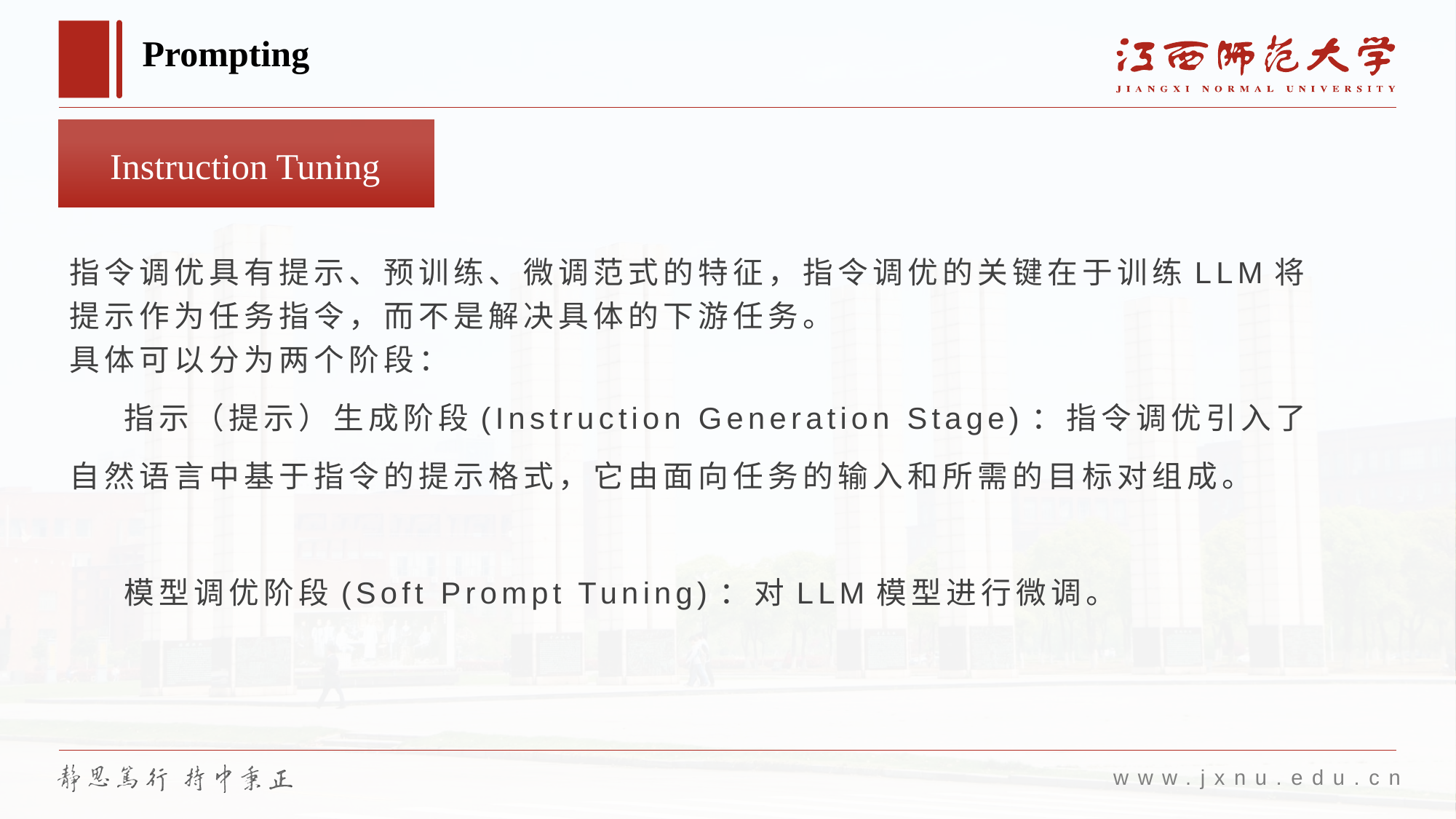

# Prompting

Instruction Tuning
指令调优具有提示、预训练、微调范式的特征，指令调优的关键在于训练LLM将提示作为任务指令，而不是解决具体的下游任务。
具体可以分为两个阶段：
指示（提示）生成阶段(Instruction Generation Stage)：指令调优引入了自然语言中基于指令的提示格式，它由面向任务的输入和所需的目标对组成。

模型调优阶段(Soft Prompt Tuning)：对LLM模型进行微调。